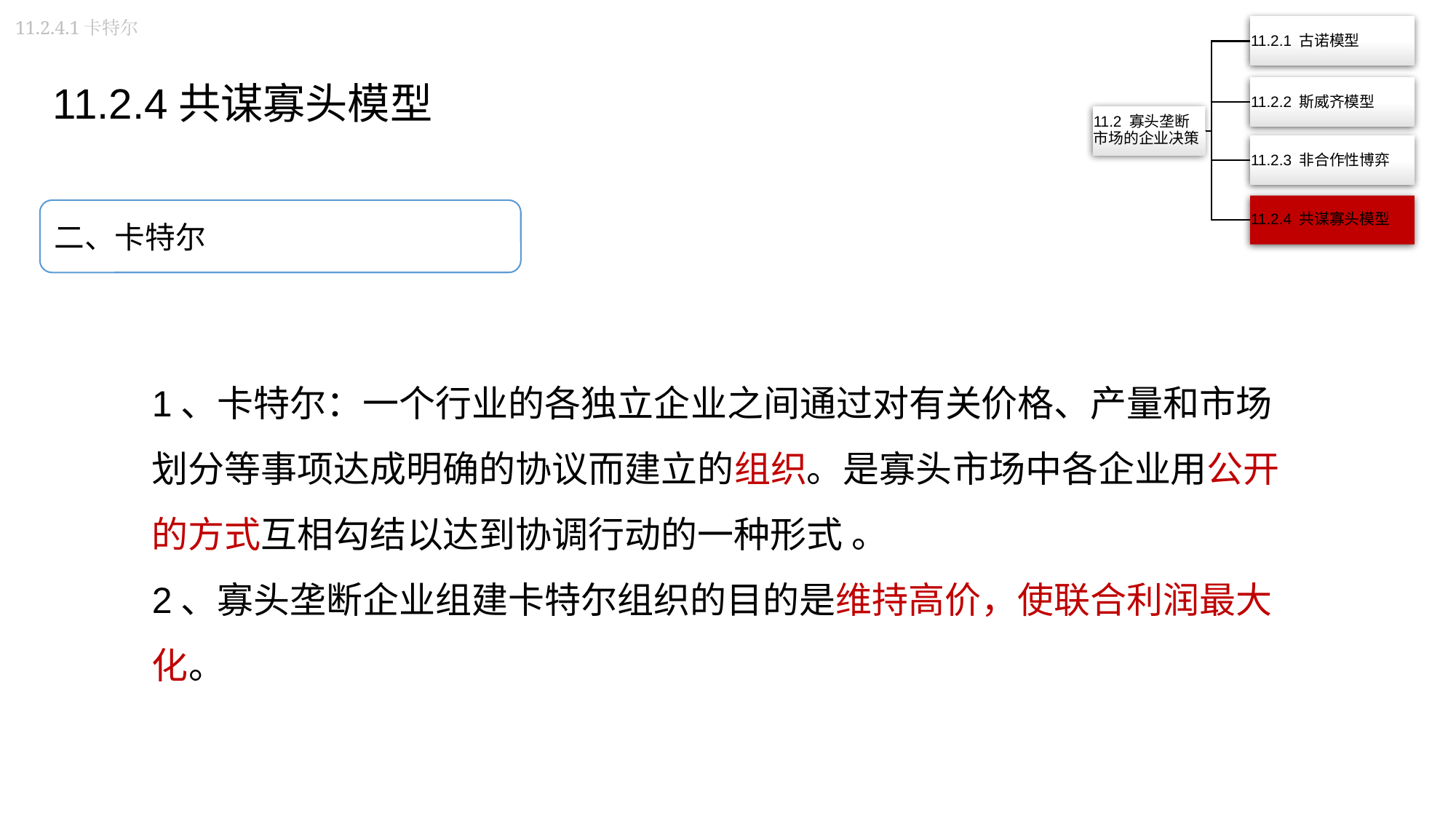

11.2 寡头垄断市场的企业决策
11.2.1 古诺模型
11.2.2 斯威齐模型
11.2.3 非合作性博弈
11.2.4 共谋寡头模型
11.2.4.1卡特尔
11.2.4共谋寡头模型
二、卡特尔
1、卡特尔：一个行业的各独立企业之间通过对有关价格、产量和市场划分等事项达成明确的协议而建立的组织。是寡头市场中各企业用公开的方式互相勾结以达到协调行动的一种形式 。
2、寡头垄断企业组建卡特尔组织的目的是维持高价，使联合利润最大化。